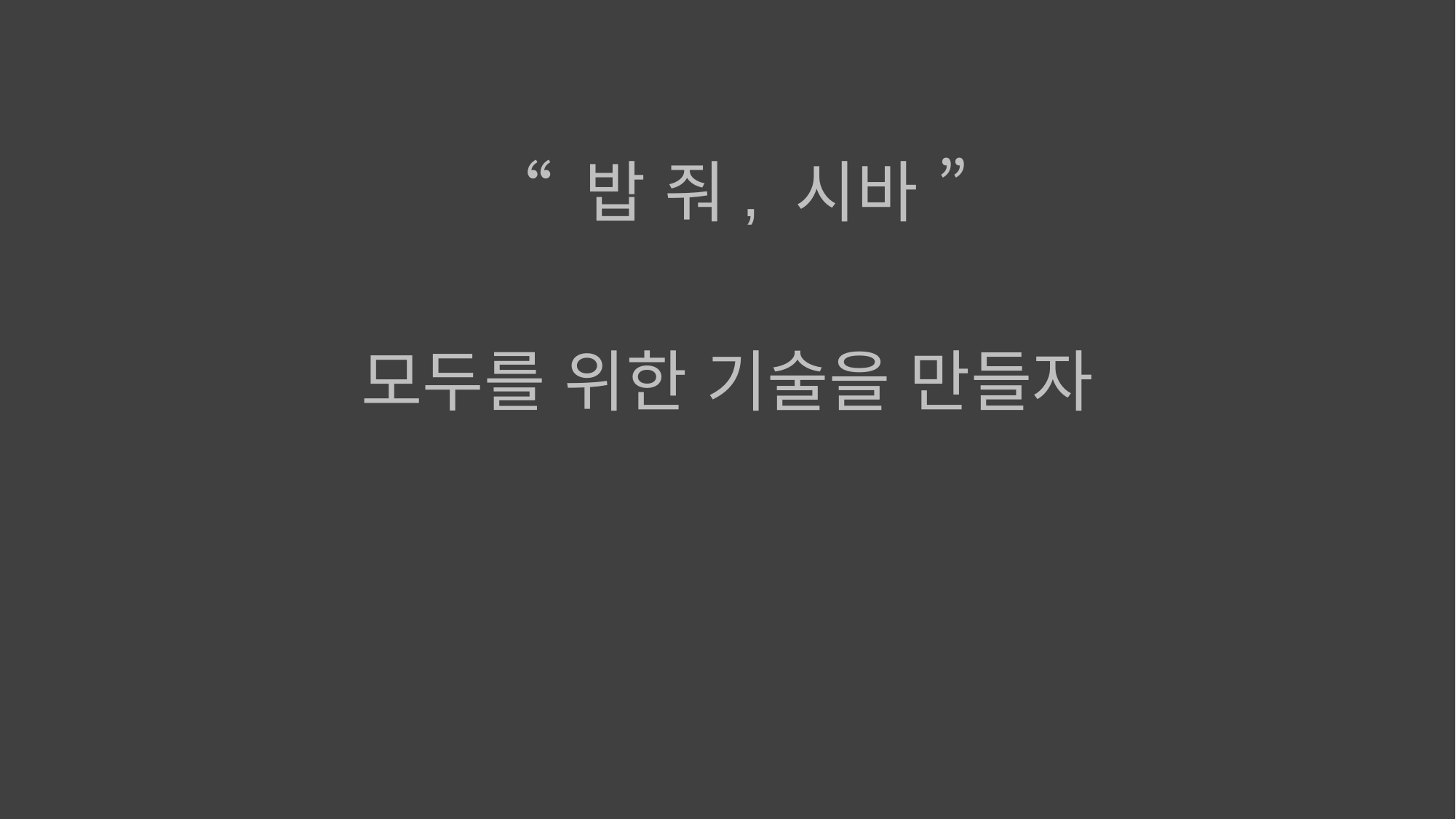

“ 밥 줘, 시바 ”

모두를 위한 기술을 만들자

감사합니다.